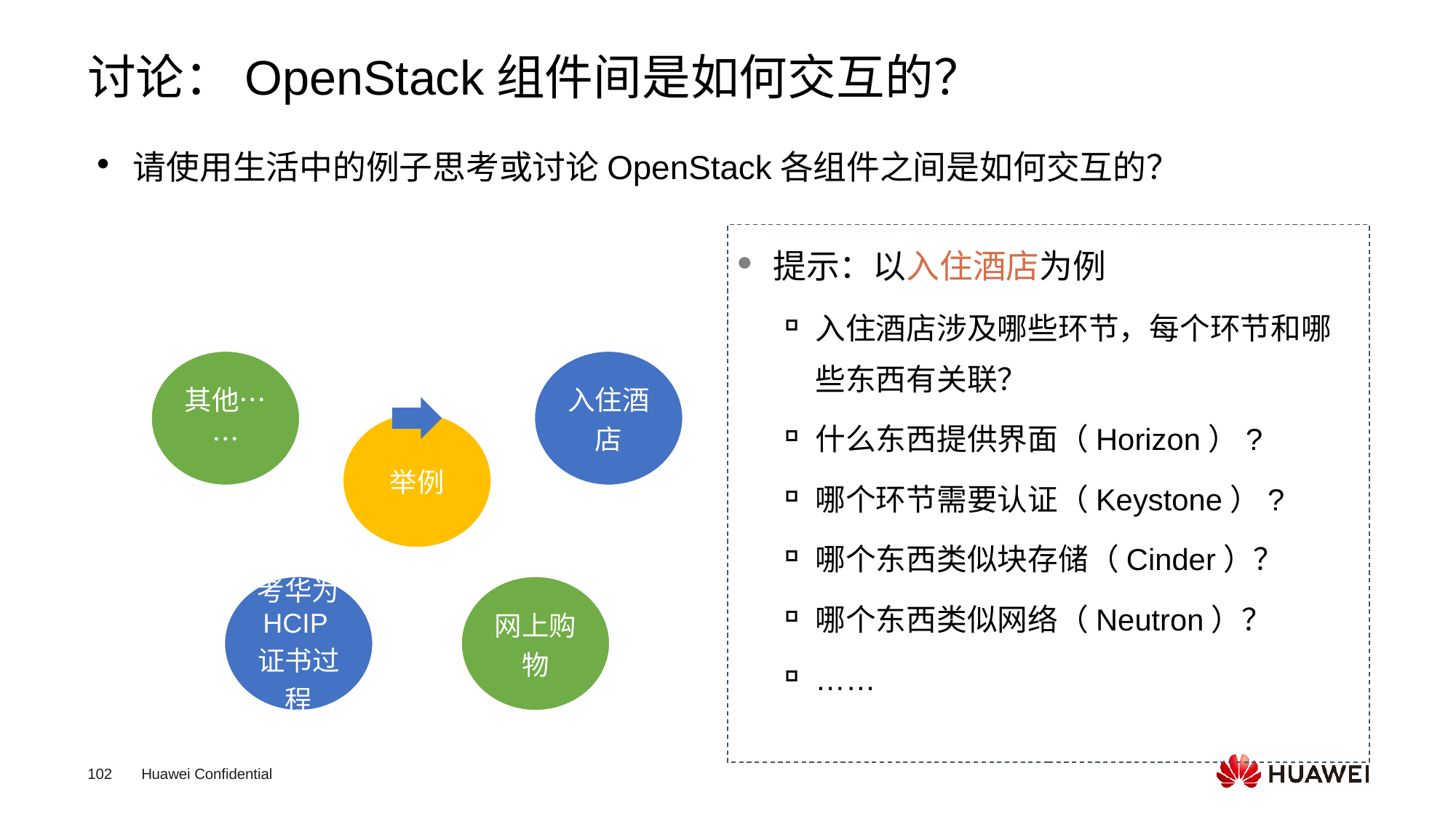

# 讨论：OpenStack组件间是如何交互的？
请使用生活中的例子思考或讨论OpenStack各组件之间是如何交互的？
举例
入住酒店
网上购物
考华为HCIP证书过程
其他……
提示：以入住酒店为例
入住酒店涉及哪些环节，每个环节和哪些东西有关联？
什么东西提供界面（Horizon）?
哪个环节需要认证（Keystone）?
哪个东西类似块存储（Cinder）？
哪个东西类似网络（Neutron）？
……